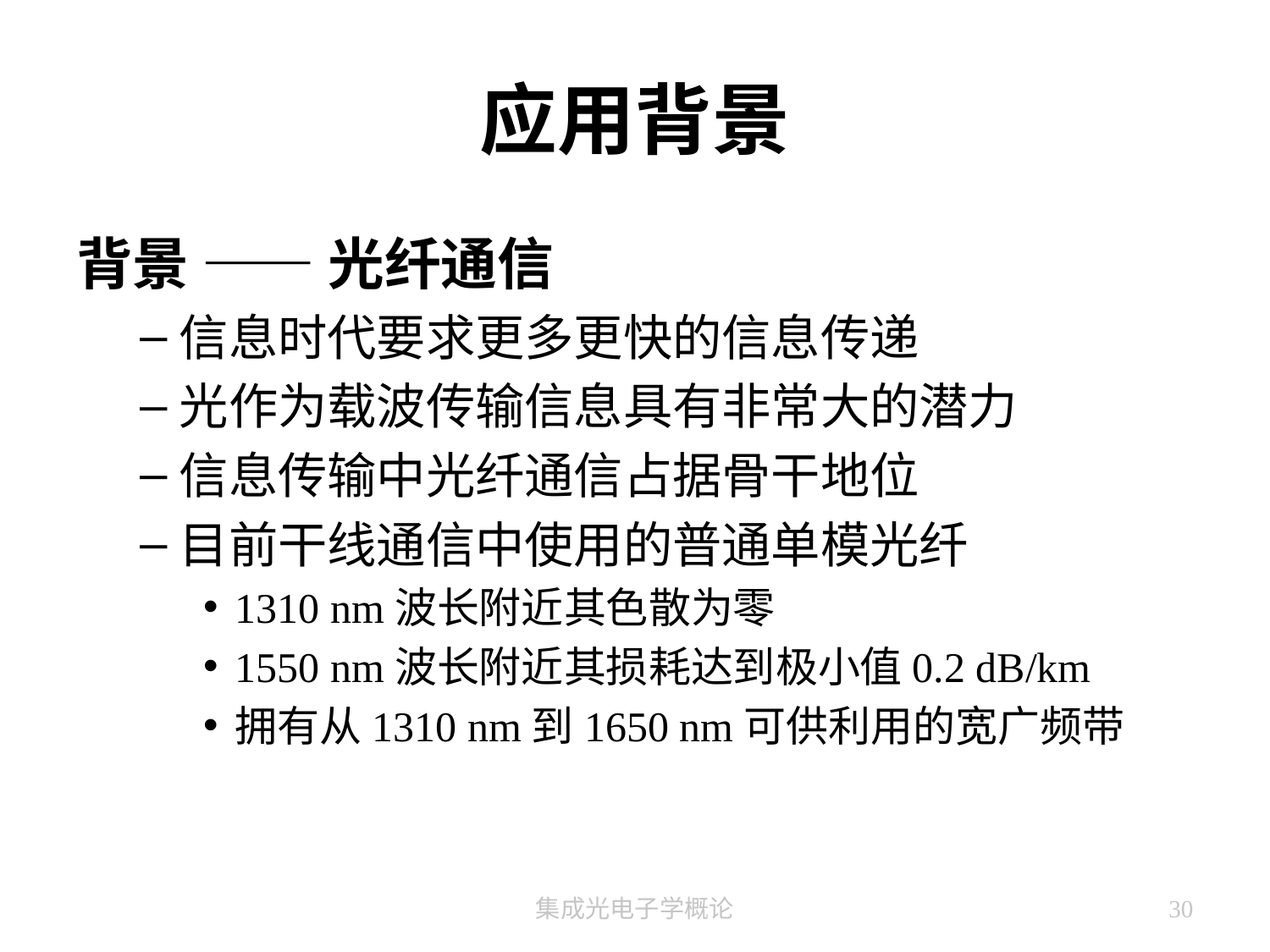

# 应用背景
背景 —— 光纤通信
信息时代要求更多更快的信息传递
光作为载波传输信息具有非常大的潜力
信息传输中光纤通信占据骨干地位
目前干线通信中使用的普通单模光纤
1310 nm波长附近其色散为零
1550 nm波长附近其损耗达到极小值0.2 dB/km
拥有从1310 nm到1650 nm可供利用的宽广频带

集成光电子学概论
30